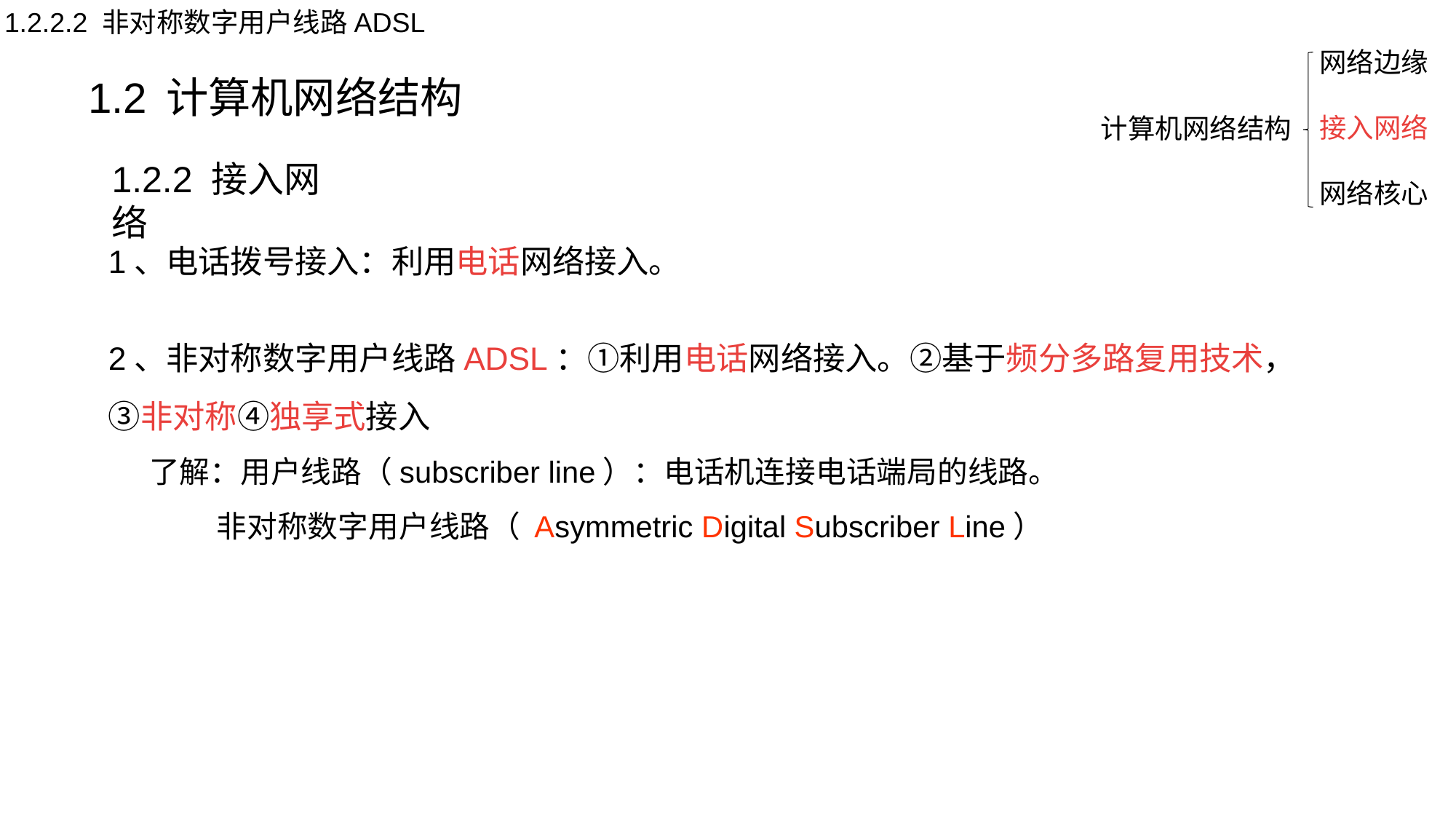

1.2.2.2 非对称数字用户线路ADSL
1.2 计算机网络结构

网络边缘

接入网络

网络核心

计算机网络结构
1.2.2 接入网络
1、电话拨号接入：利用电话网络接入。

2、非对称数字用户线路ADSL：①利用电话网络接入。②基于频分多路复用技术，③非对称④独享式接入
     了解：用户线路（subscriber line）：电话机连接电话端局的线路。
               非对称数字用户线路（ Asymmetric Digital Subscriber Line）